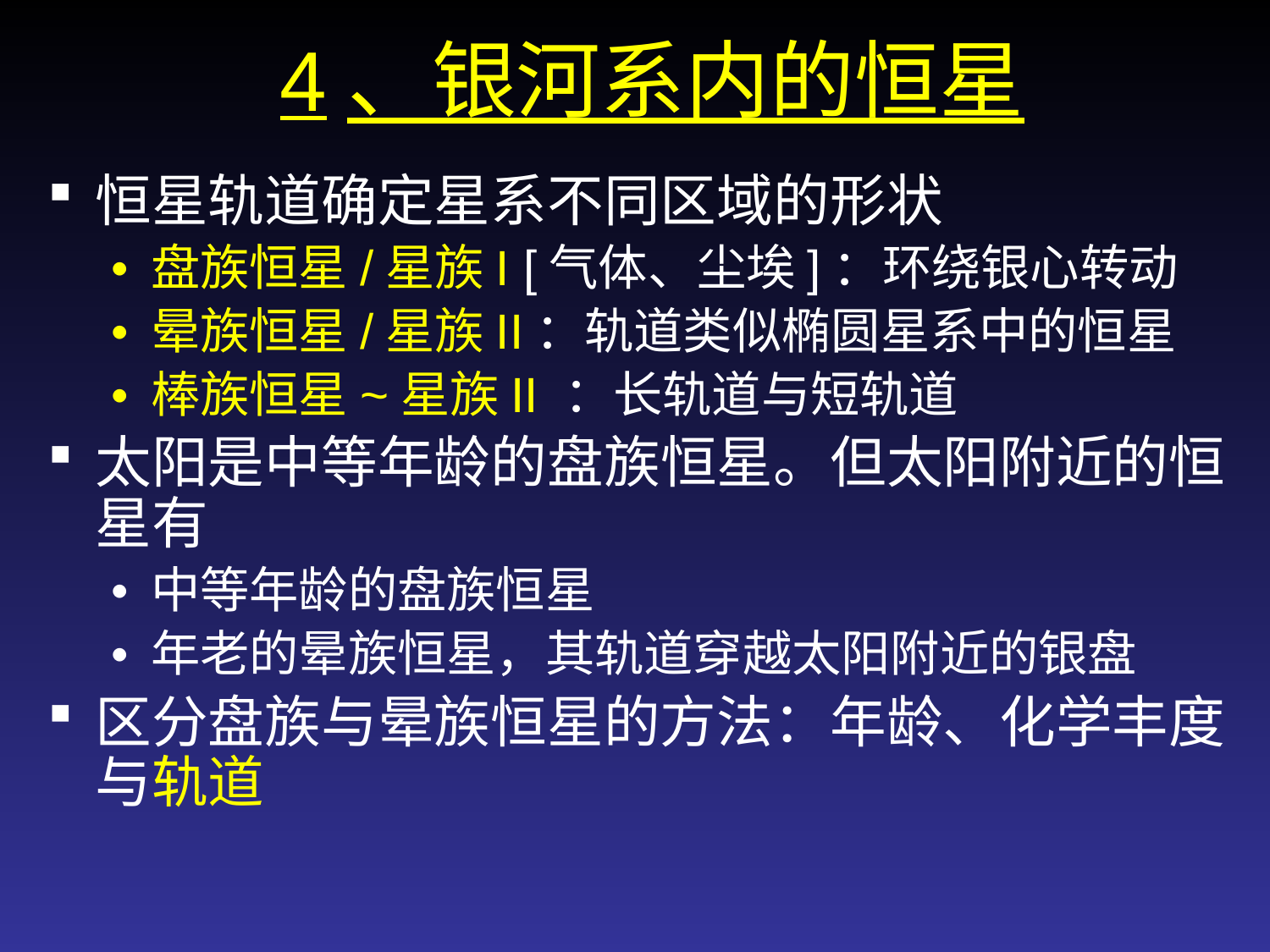

4、银河系内的恒星
恒星轨道确定星系不同区域的形状
盘族恒星/星族I [气体、尘埃]：环绕银心转动
晕族恒星/星族II：轨道类似椭圆星系中的恒星
棒族恒星~星族II ：长轨道与短轨道
太阳是中等年龄的盘族恒星。但太阳附近的恒星有
中等年龄的盘族恒星
年老的晕族恒星，其轨道穿越太阳附近的银盘
区分盘族与晕族恒星的方法：年龄、化学丰度与轨道